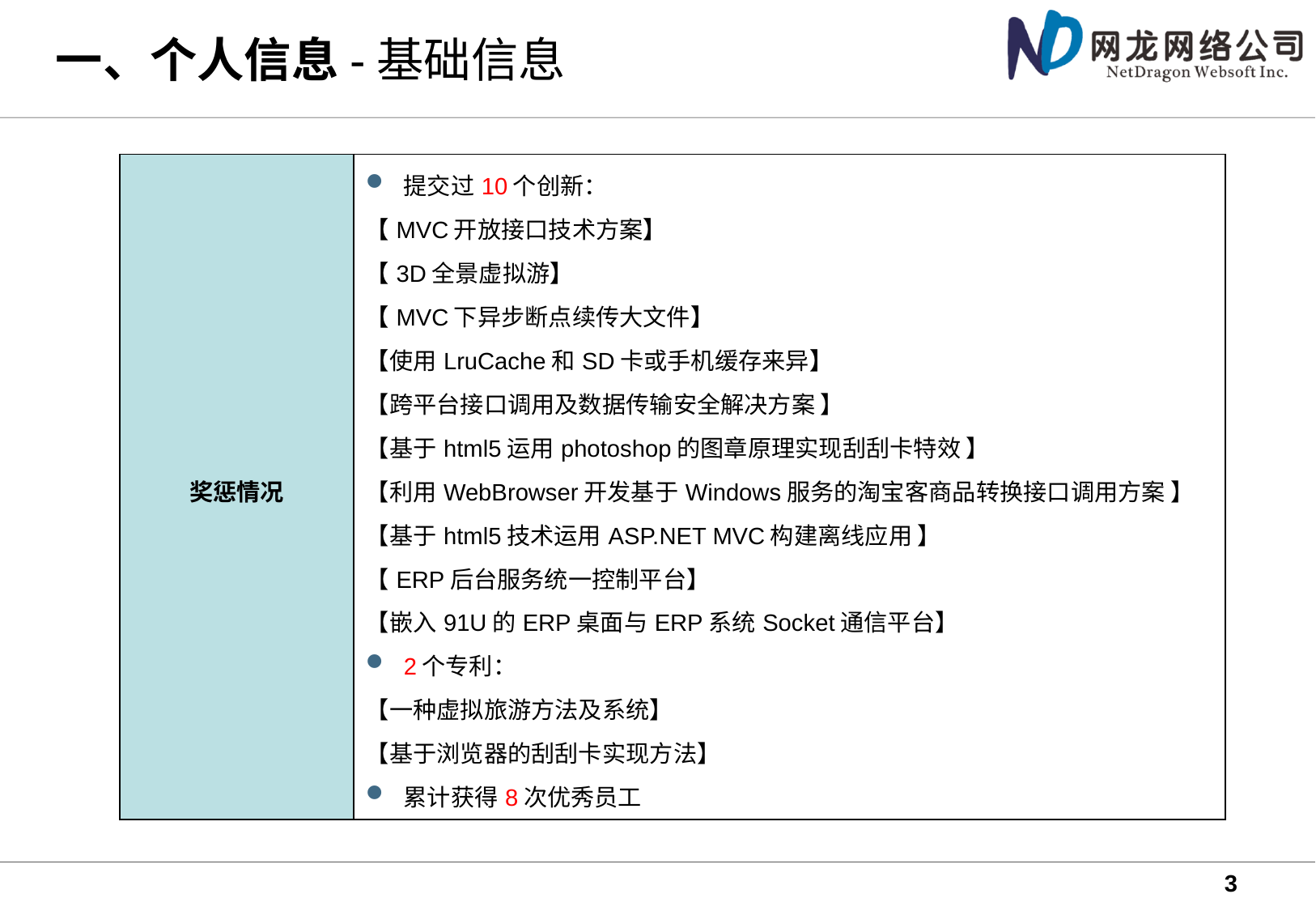

# 一、个人信息-基础信息
| 奖惩情况 | 提交过10个创新： 【MVC开放接口技术方案】 【3D全景虚拟游】 【MVC下异步断点续传大文件】 【使用LruCache和SD卡或手机缓存来异】 【跨平台接口调用及数据传输安全解决方案 】 【基于html5运用photoshop的图章原理实现刮刮卡特效 】 【利用WebBrowser开发基于Windows服务的淘宝客商品转换接口调用方案 】 【基于html5技术运用ASP.NET MVC构建离线应用 】 【ERP后台服务统一控制平台】 【嵌入91U的ERP桌面与ERP系统Socket通信平台】 2个专利： 【一种虚拟旅游方法及系统】 【基于浏览器的刮刮卡实现方法】 累计获得8次优秀员工 |
| --- | --- |
3